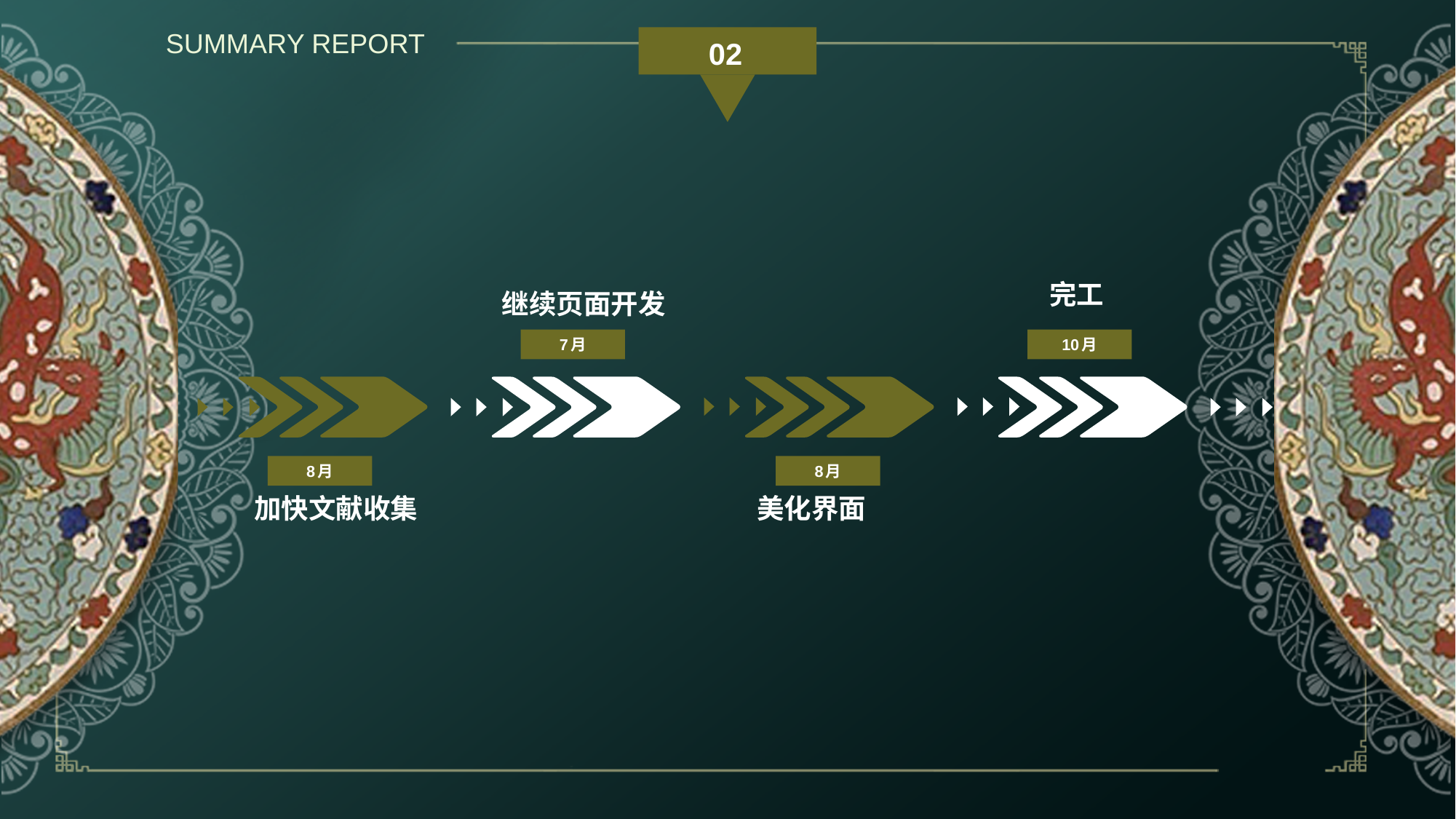

SUMMARY REPORT

02

完工
继续页面开发
7月
10月

8月
8月
加快文献收集
美化界面